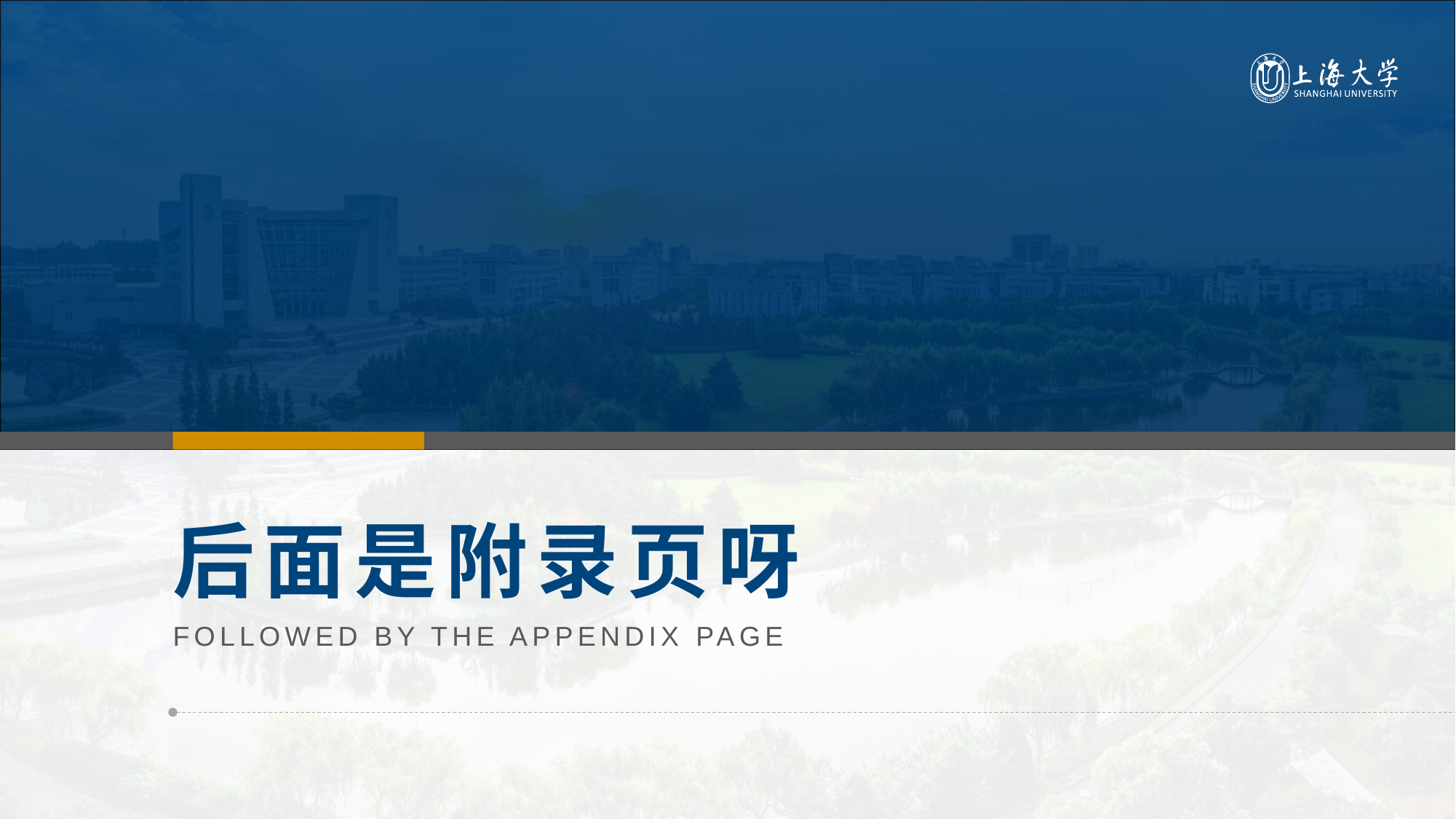

右键单击左侧缩略图→版式→选择【其他过渡页形式】
06
# 后面是附录页呀
FOLLOWED BY THE APPENDIX PAGE